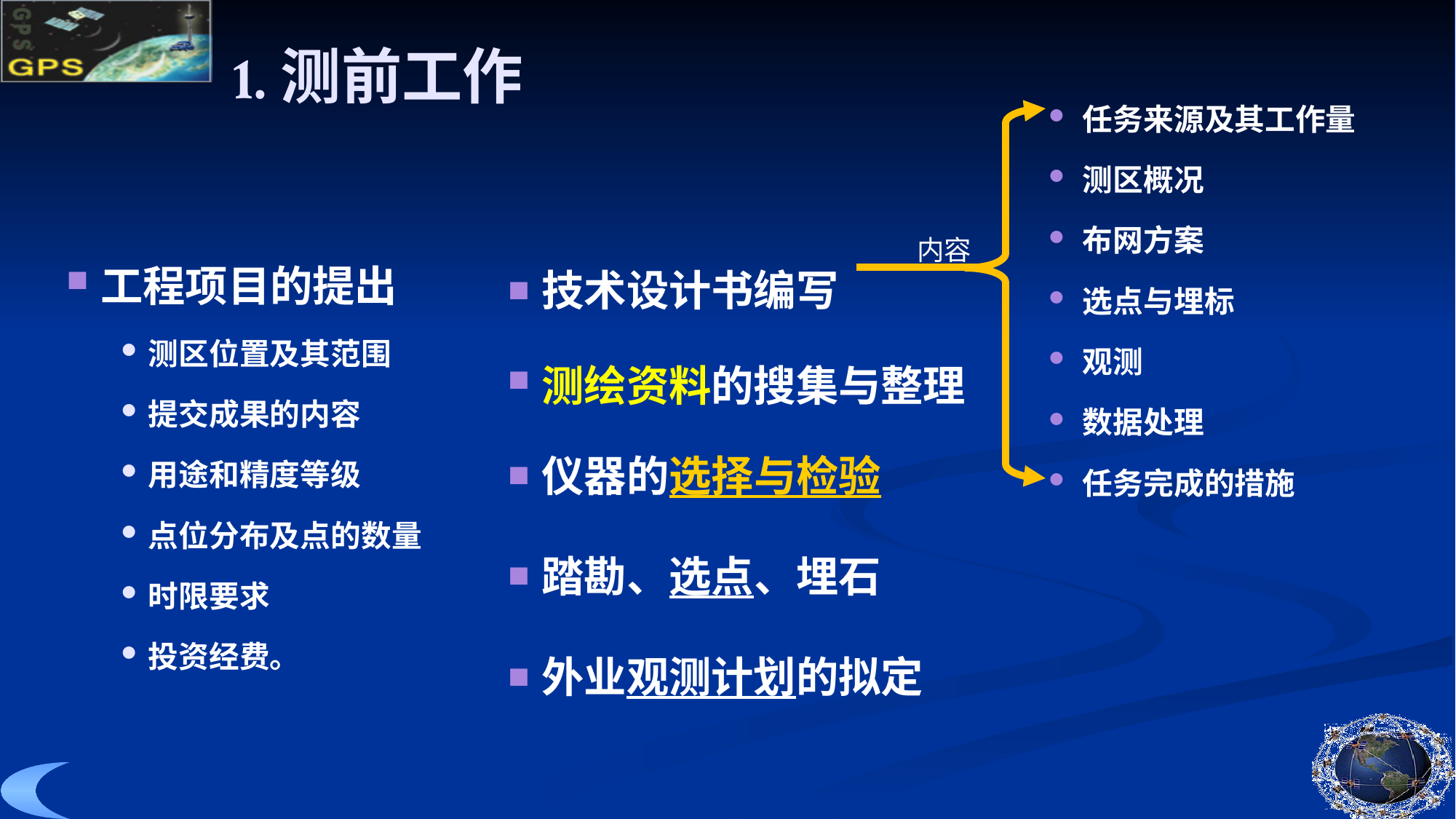

# 1.测前工作
任务来源及其工作量
测区概况
布网方案
选点与埋标
观测
数据处理
任务完成的措施

工程项目的提出
测区位置及其范围
提交成果的内容
用途和精度等级
点位分布及点的数量
时限要求
投资经费。

技术设计书编写
测绘资料的搜集与整理
仪器的选择与检验
踏勘、选点、埋石
外业观测计划的拟定
内容